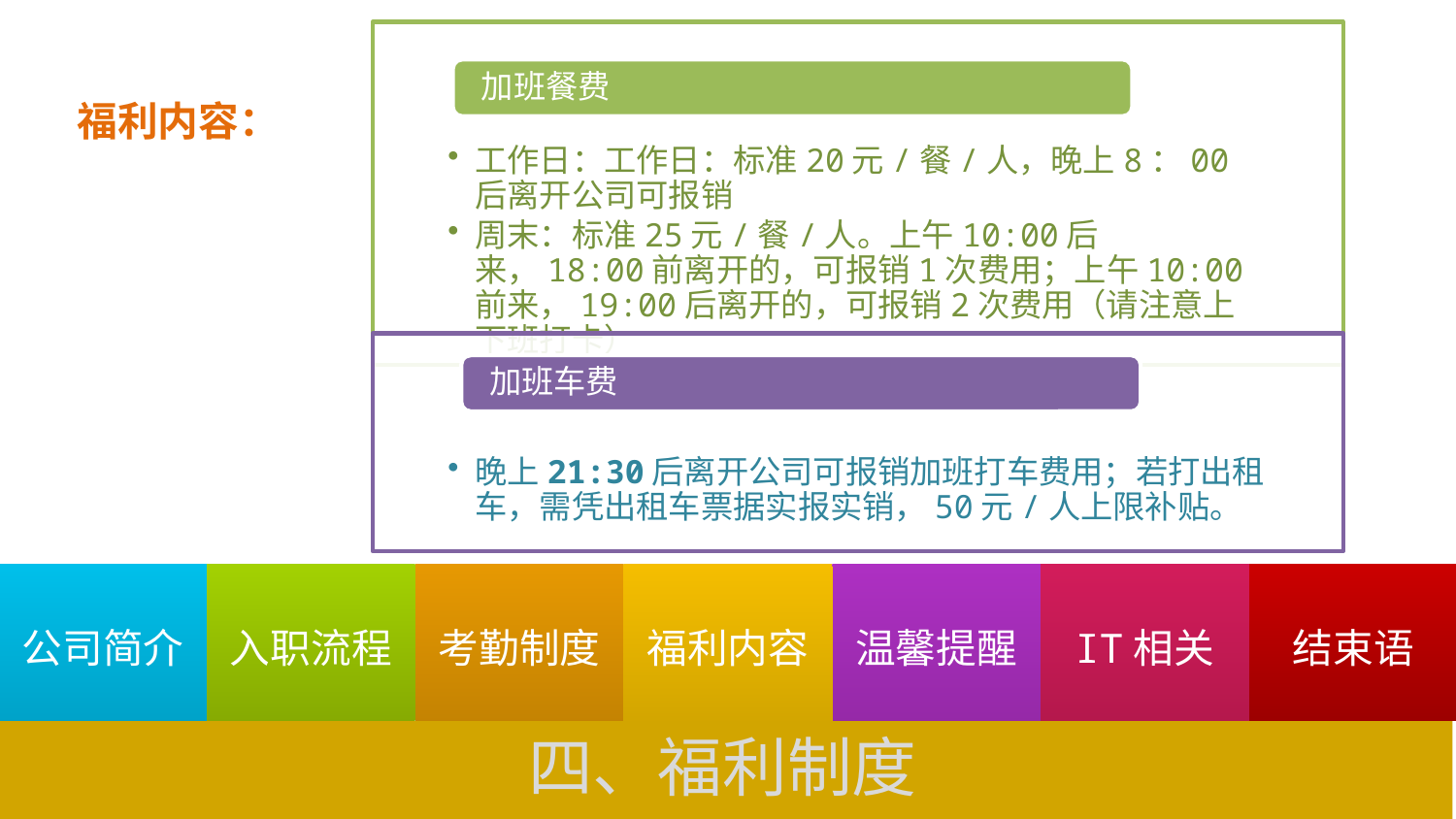

工作日：工作日：标准20元/餐/人，晚上8：00后离开公司可报销
周末：标准25元/餐/人。上午10:00后来，18:00前离开的，可报销1次费用；上午10:00前来，19:00后离开的，可报销2次费用（请注意上下班打卡）
加班餐费
晚上21:30后离开公司可报销加班打车费用；若打出租车，需凭出租车票据实报实销，50元/人上限补贴。
加班车费
福利内容：

四、福利制度

结束语
温馨提醒
IT相关
公司简介
入职流程
考勤制度
福利内容